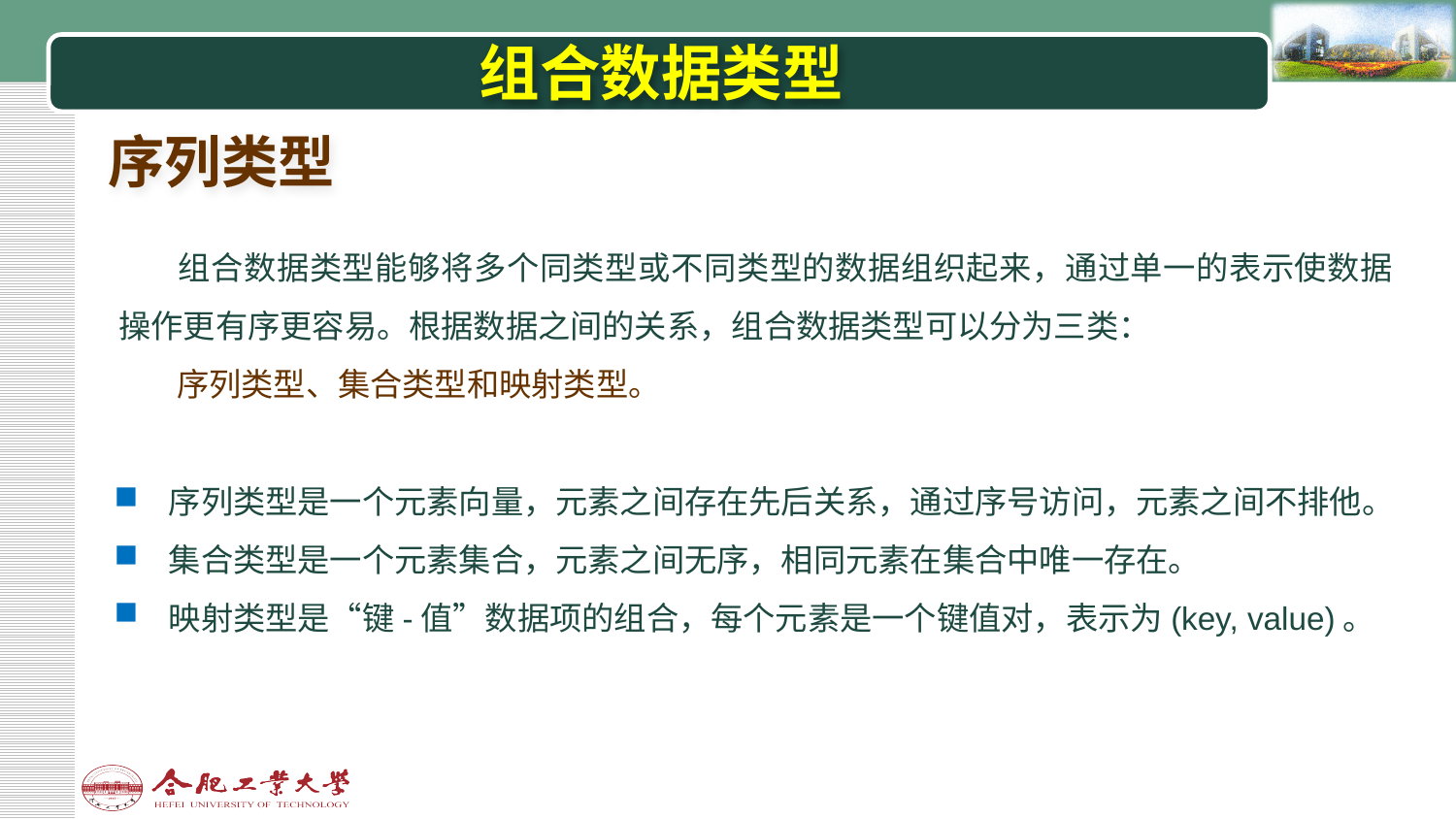

# 组合数据类型
序列类型
 组合数据类型能够将多个同类型或不同类型的数据组织起来，通过单一的表示使数据操作更有序更容易。根据数据之间的关系，组合数据类型可以分为三类：
 序列类型、集合类型和映射类型。
序列类型是一个元素向量，元素之间存在先后关系，通过序号访问，元素之间不排他。
集合类型是一个元素集合，元素之间无序，相同元素在集合中唯一存在。
映射类型是“键-值”数据项的组合，每个元素是一个键值对，表示为(key, value)。